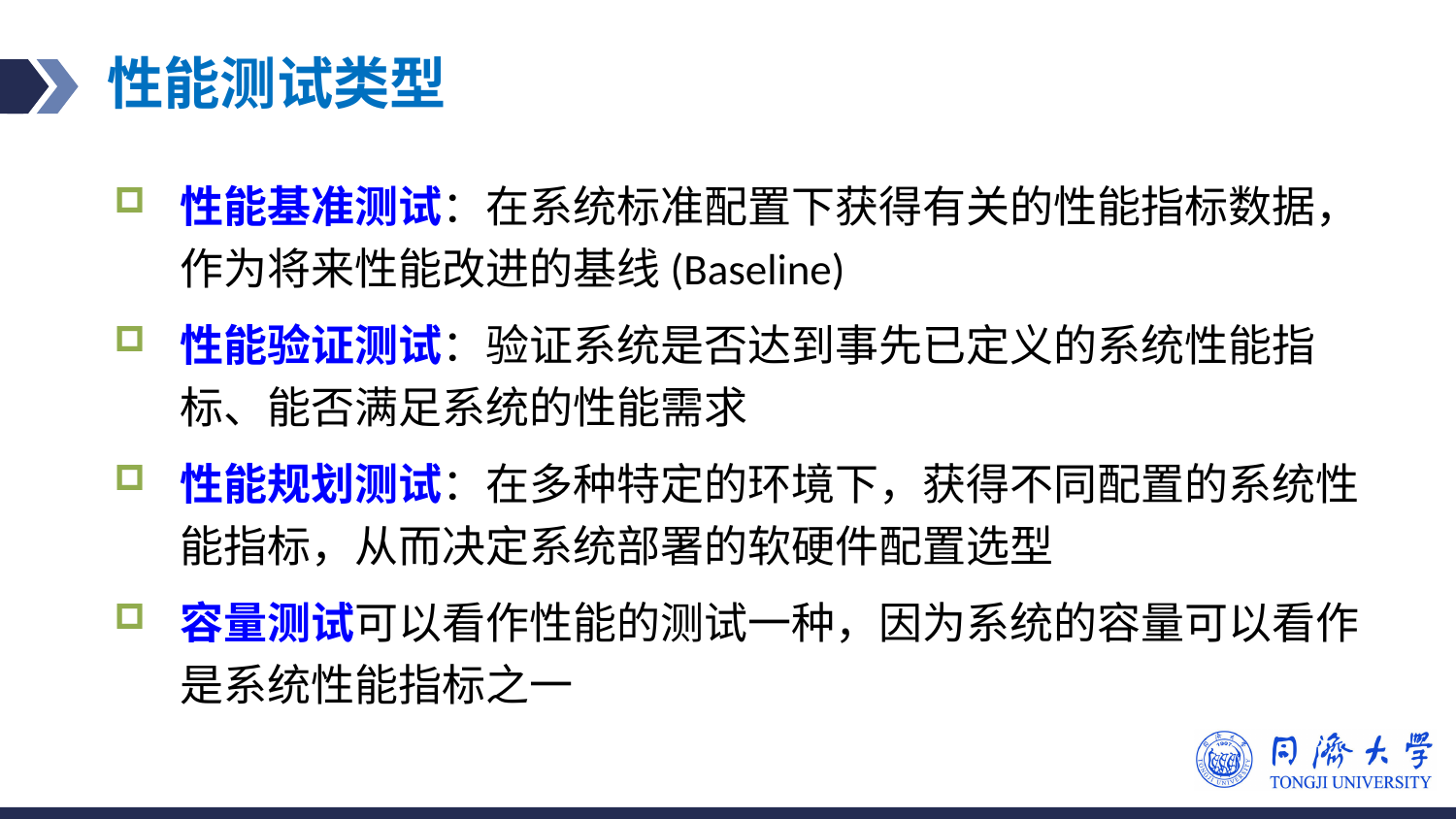

# 性能测试类型
性能基准测试：在系统标准配置下获得有关的性能指标数据，作为将来性能改进的基线(Baseline)
性能验证测试：验证系统是否达到事先已定义的系统性能指标、能否满足系统的性能需求
性能规划测试：在多种特定的环境下，获得不同配置的系统性能指标，从而决定系统部署的软硬件配置选型
容量测试可以看作性能的测试一种，因为系统的容量可以看作是系统性能指标之一